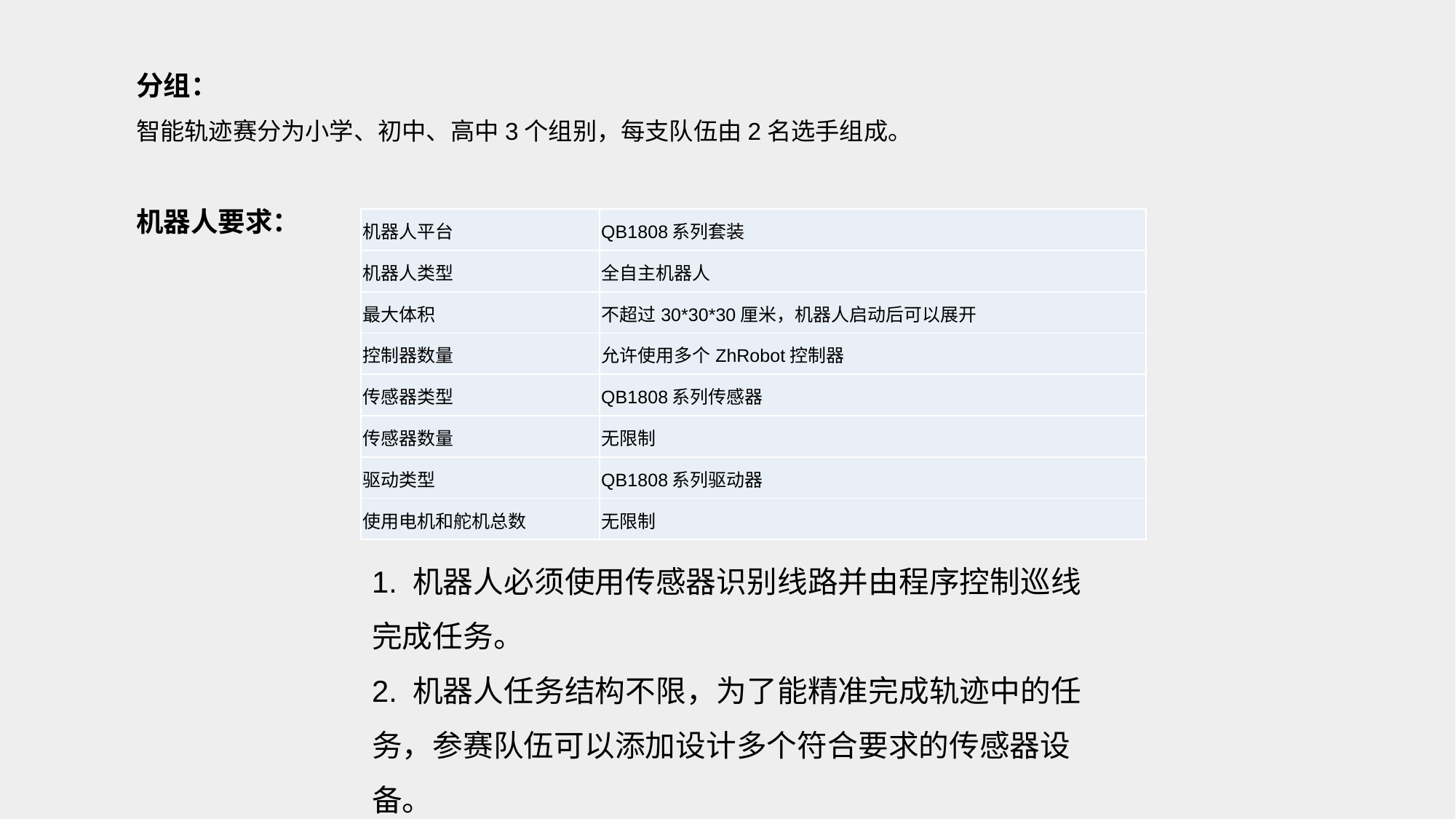

分组：
智能轨迹赛分为⼩学、初中、⾼中3个组别，每⽀队伍由2名选⼿组成。

机器人要求：

| 机器人平台 | QB1808系列套装 |
| --- | --- |
| 机器人类型 | 全自主机器人 |
| 最大体积 | 不超过30\*30\*30厘米，机器人启动后可以展开 |
| 控制器数量 | 允许使用多个ZhRobot控制器 |
| 传感器类型 | QB1808系列传感器 |
| 传感器数量 | 无限制 |
| 驱动类型 | QB1808系列驱动器 |
| 使用电机和舵机总数 | 无限制 |
1. 机器⼈必须使⽤传感器识别线路并由程序控制巡线完成任务。
2. 机器人任务结构不限，为了能精准完成轨迹中的任务，参赛队伍可以添加设计多个符合要求的传感器设备。
3. 现场使用组委会统一提供的编程软件编写。